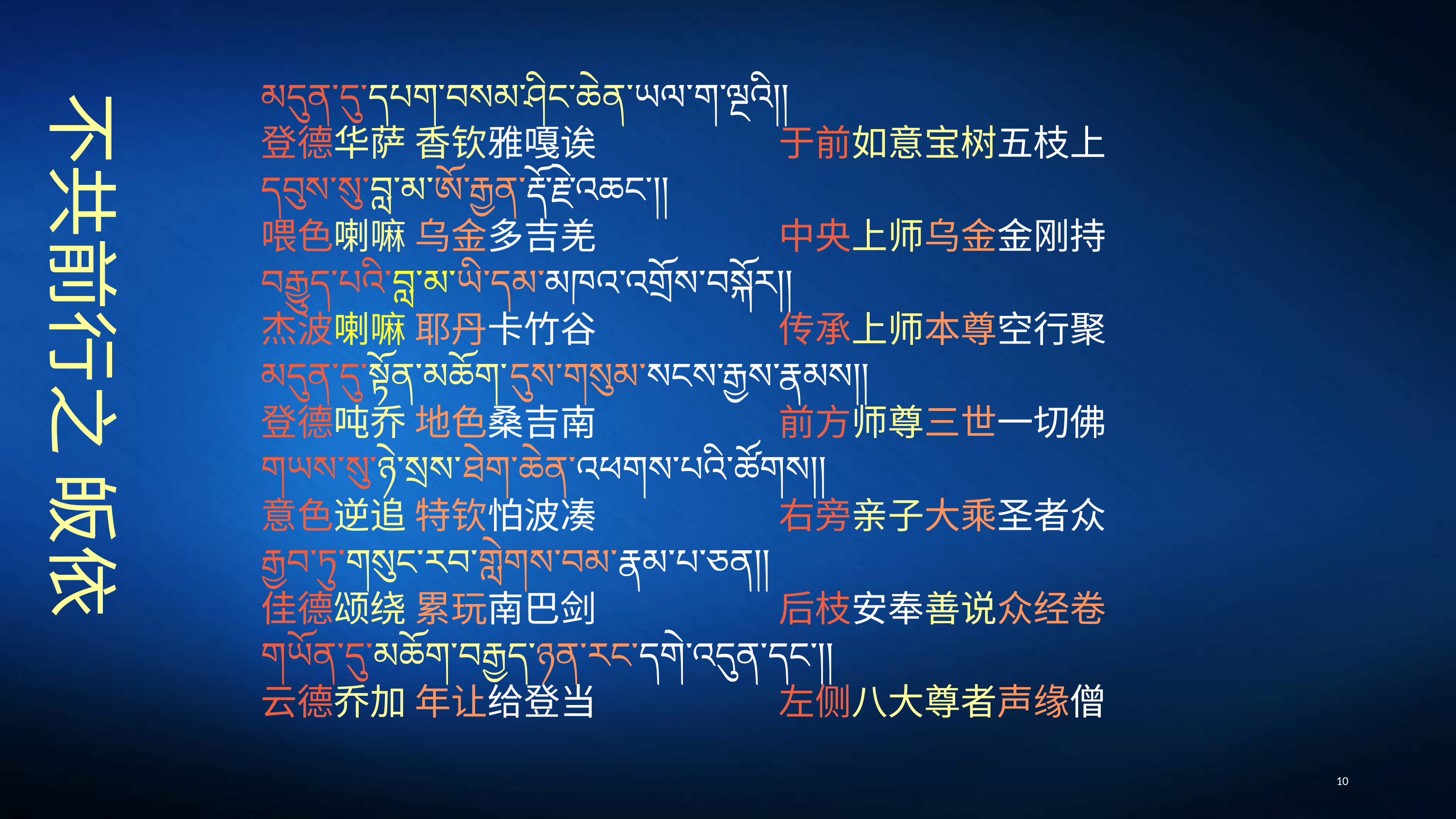

མདུན་དུ་དཔག་བསམ་ཤིང་ཆེན་ཡལ་ག་ལྔའི།།
登德华萨 香钦雅嘎诶　　　　　于前如意宝树五枝上
དབུས་སུ་བླ་མ་ཨོ་རྒྱན་རྡོ་རྗེ་འཆང༌།།
喂色喇嘛 乌金多吉羌　　　　　中央上师乌金金刚持
བརྒྱུད་པའི་བླ་མ་ཡི་དམ་མཁའ་འགྲོས་བསྐོར།།
杰波喇嘛 耶丹卡竹谷　　　　　传承上师本尊空行聚
མདུན་དུ་སྟོན་མཆོག་དུས་གསུམ་སངས་རྒྱས་རྣམས།།
登德吨乔 地色桑吉南　　　　　前方师尊三世一切佛
གཡས་སུ་ཉེ་སྲས་ཐེག་ཆེན་འཕགས་པའི་ཚོགས།།
意色逆追 特钦怕波凑　　　　　右旁亲子大乘圣者众
རྒྱབ་ཏུ་གསུང་རབ་གླེགས་བམ་རྣམ་པ་ཅན།།
佳德颂绕 累玩南巴剑　　　　　后枝安奉善说众经卷
གཡོན་དུ་མཆོག་བརྒྱད་ཉན་རང་དགེ་འདུན་དང༌།།
云德乔加 年让给登当　　　　　左侧八大尊者声缘僧
# 不共前行之 皈依
10